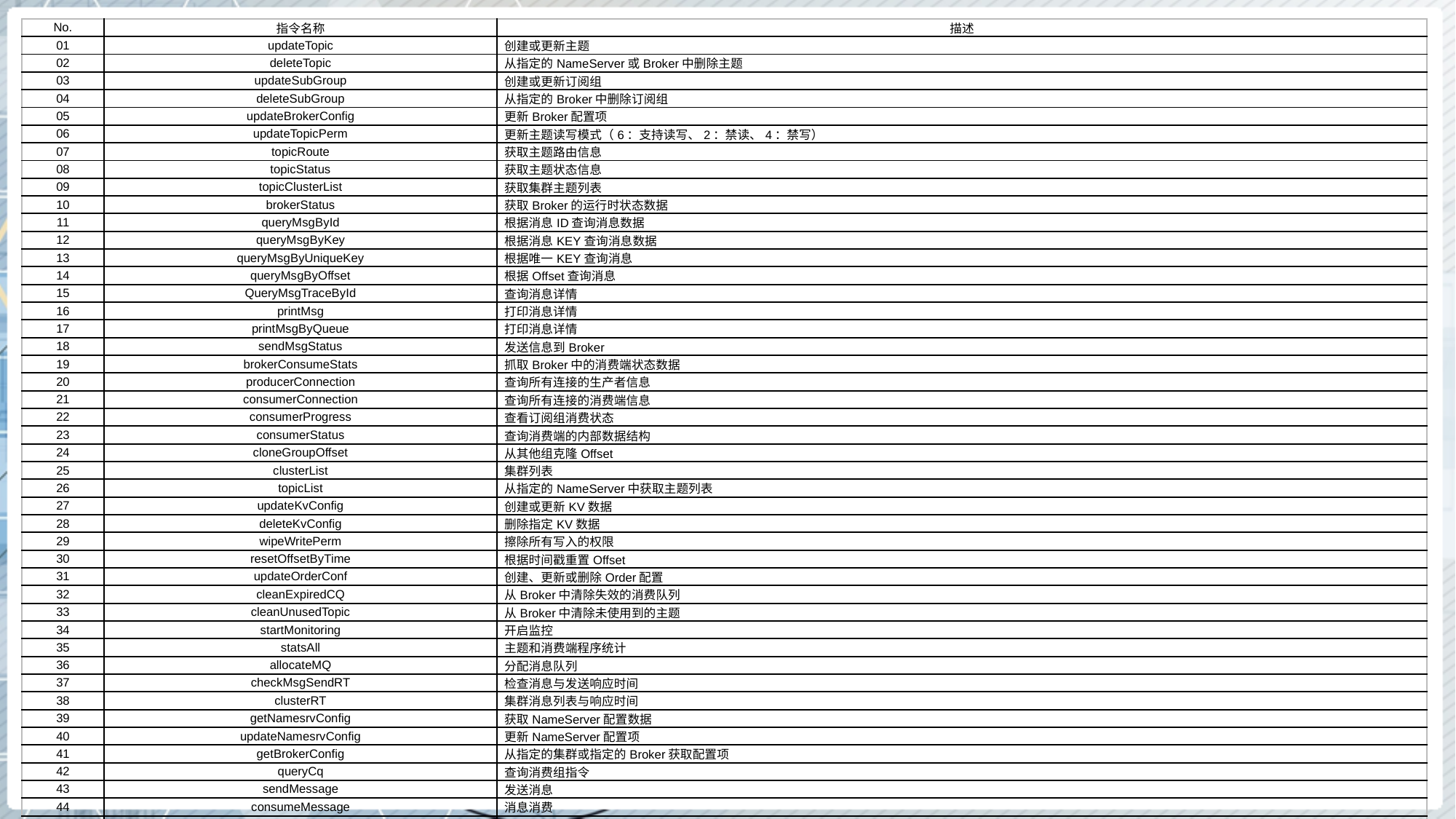

| No. | 指令名称 | 描述 |
| --- | --- | --- |
| 01 | updateTopic | 创建或更新主题 |
| 02 | deleteTopic | 从指定的NameServer或Broker中删除主题 |
| 03 | updateSubGroup | 创建或更新订阅组 |
| 04 | deleteSubGroup | 从指定的Broker中删除订阅组 |
| 05 | updateBrokerConfig | 更新Broker配置项 |
| 06 | updateTopicPerm | 更新主题读写模式（6：支持读写、2：禁读、4：禁写） |
| 07 | topicRoute | 获取主题路由信息 |
| 08 | topicStatus | 获取主题状态信息 |
| 09 | topicClusterList | 获取集群主题列表 |
| 10 | brokerStatus | 获取Broker的运行时状态数据 |
| 11 | queryMsgById | 根据消息ID查询消息数据 |
| 12 | queryMsgByKey | 根据消息KEY查询消息数据 |
| 13 | queryMsgByUniqueKey | 根据唯一KEY查询消息 |
| 14 | queryMsgByOffset | 根据Offset查询消息 |
| 15 | QueryMsgTraceById | 查询消息详情 |
| 16 | printMsg | 打印消息详情 |
| 17 | printMsgByQueue | 打印消息详情 |
| 18 | sendMsgStatus | 发送信息到Broker |
| 19 | brokerConsumeStats | 抓取Broker中的消费端状态数据 |
| 20 | producerConnection | 查询所有连接的生产者信息 |
| 21 | consumerConnection | 查询所有连接的消费端信息 |
| 22 | consumerProgress | 查看订阅组消费状态 |
| 23 | consumerStatus | 查询消费端的内部数据结构 |
| 24 | cloneGroupOffset | 从其他组克隆Offset |
| 25 | clusterList | 集群列表 |
| 26 | topicList | 从指定的NameServer中获取主题列表 |
| 27 | updateKvConfig | 创建或更新KV数据 |
| 28 | deleteKvConfig | 删除指定KV数据 |
| 29 | wipeWritePerm | 擦除所有写入的权限 |
| 30 | resetOffsetByTime | 根据时间戳重置Offset |
| 31 | updateOrderConf | 创建、更新或删除Order配置 |
| 32 | cleanExpiredCQ | 从Broker中清除失效的消费队列 |
| 33 | cleanUnusedTopic | 从Broker中清除未使用到的主题 |
| 34 | startMonitoring | 开启监控 |
| 35 | statsAll | 主题和消费端程序统计 |
| 36 | allocateMQ | 分配消息队列 |
| 37 | checkMsgSendRT | 检查消息与发送响应时间 |
| 38 | clusterRT | 集群消息列表与响应时间 |
| 39 | getNamesrvConfig | 获取NameServer配置数据 |
| 40 | updateNamesrvConfig | 更新NameServer配置项 |
| 41 | getBrokerConfig | 从指定的集群或指定的Broker获取配置项 |
| 42 | queryCq | 查询消费组指令 |
| 43 | sendMessage | 发送消息 |
| 44 | consumeMessage | 消息消费 |
| 45 | updateAclConfig | 更新ACL（访问控制列表）配置 |
| 46 | deleteAccessConfig | 删除ACL配置 |
| 47 | clusterAclConfigVersion | 查看集群中的ACL配置列表 |
| 48 | updateGlobalWhiteAddr | 更新全局白名单配置 |
| 49 | getAccessConfigSubCommand | 列表全部的ACL配置信息 |